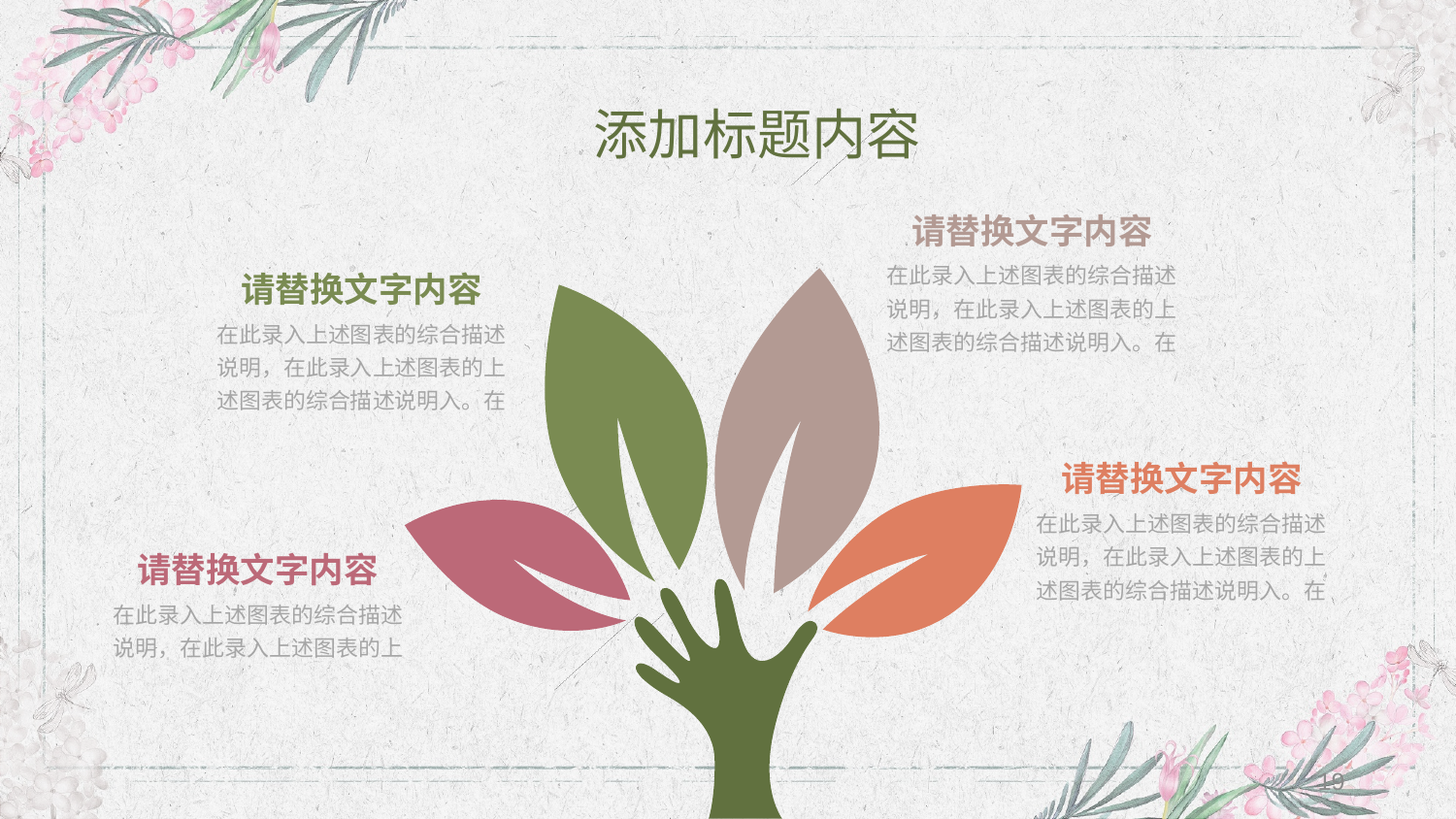

添加标题内容
请替换文字内容
在此录入上述图表的综合描述说明，在此录入上述图表的上述图表的综合描述说明入。在

请替换文字内容
在此录入上述图表的综合描述说明，在此录入上述图表的上述图表的综合描述说明入。在

请替换文字内容
在此录入上述图表的综合描述说明，在此录入上述图表的上述图表的综合描述说明入。在

请替换文字内容
在此录入上述图表的综合描述说明，在此录入上述图表的上